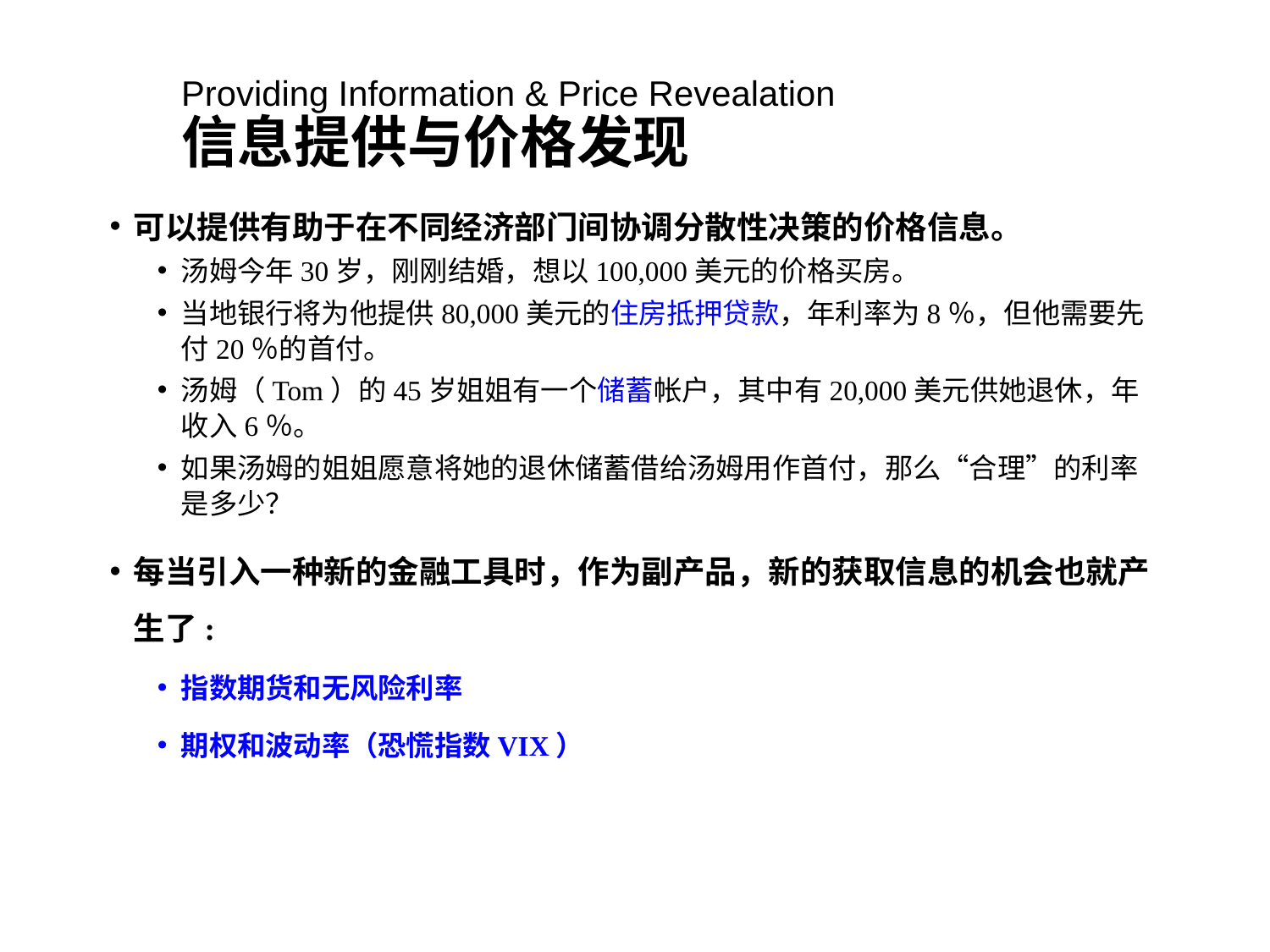

# Providing Information & Price Revealation 信息提供与价格发现
可以提供有助于在不同经济部门间协调分散性决策的价格信息。
汤姆今年30岁，刚刚结婚，想以100,000美元的价格买房。
当地银行将为他提供80,000美元的住房抵押贷款，年利率为8％，但他需要先付20％的首付。
汤姆（Tom）的45岁姐姐有一个储蓄帐户，其中有20,000美元供她退休，年收入6％。
如果汤姆的姐姐愿意将她的退休储蓄借给汤姆用作首付，那么“合理”的利率是多少？
每当引入一种新的金融工具时，作为副产品，新的获取信息的机会也就产生了:
指数期货和无风险利率
期权和波动率（恐慌指数VIX）